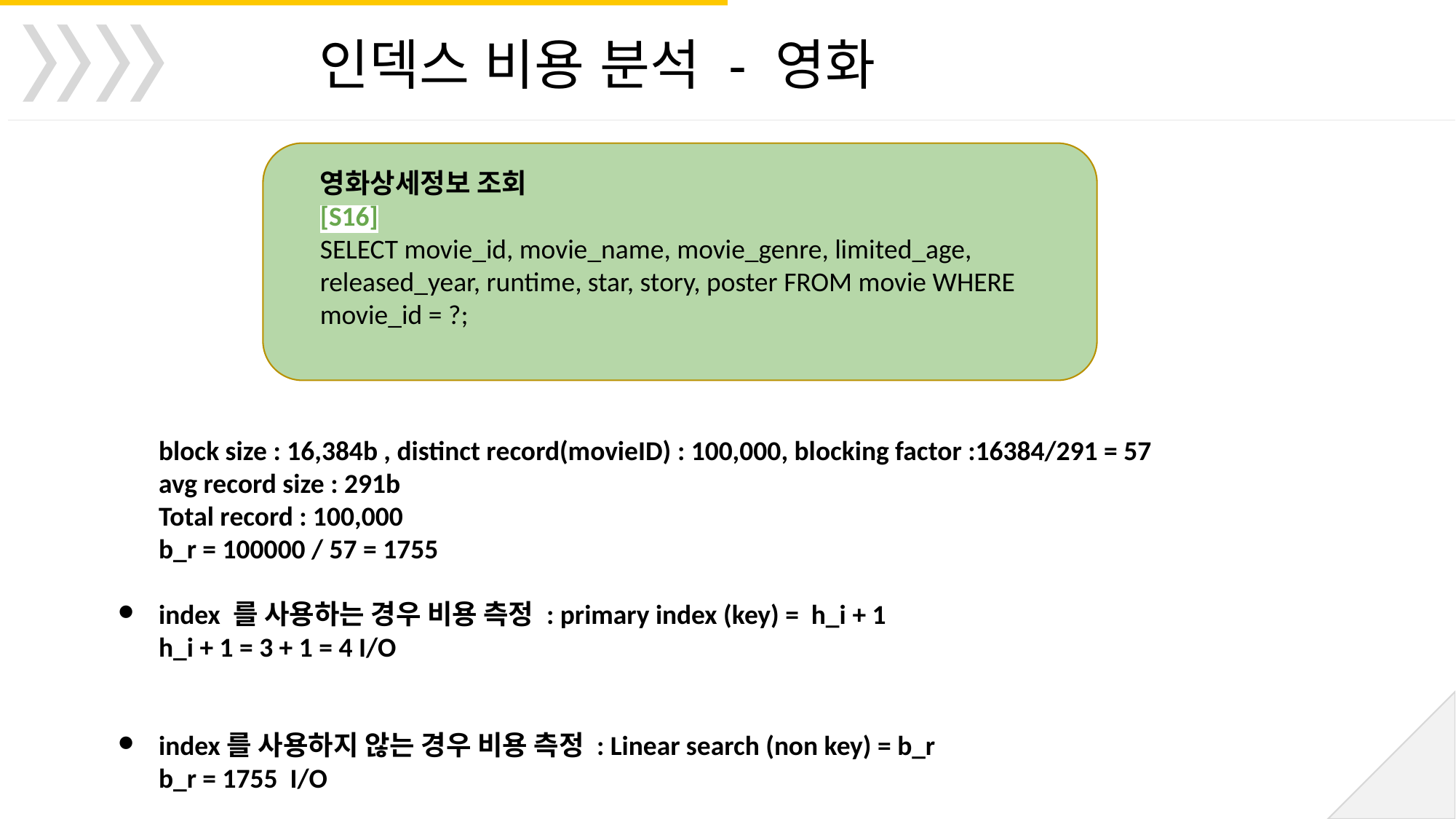

인덱스 비용 분석 - 영화

영화상세정보 조회
[S16]
SELECT movie_id, movie_name, movie_genre, limited_age, released_year, runtime, star, story, poster FROM movie WHERE movie_id = ?;
block size : 16,384b , distinct record(movieID) : 100,000, blocking factor :16384/291 = 57
avg record size : 291b
Total record : 100,000
b_r = 100000 / 57 = 1755

index 를 사용하는 경우 비용 측정 : primary index (key) =  h_i + 1
h_i + 1 = 3 + 1 = 4 I/O

index를 사용하지 않는 경우 비용 측정 : Linear search (non key) = b_r
b_r = 1755  I/O